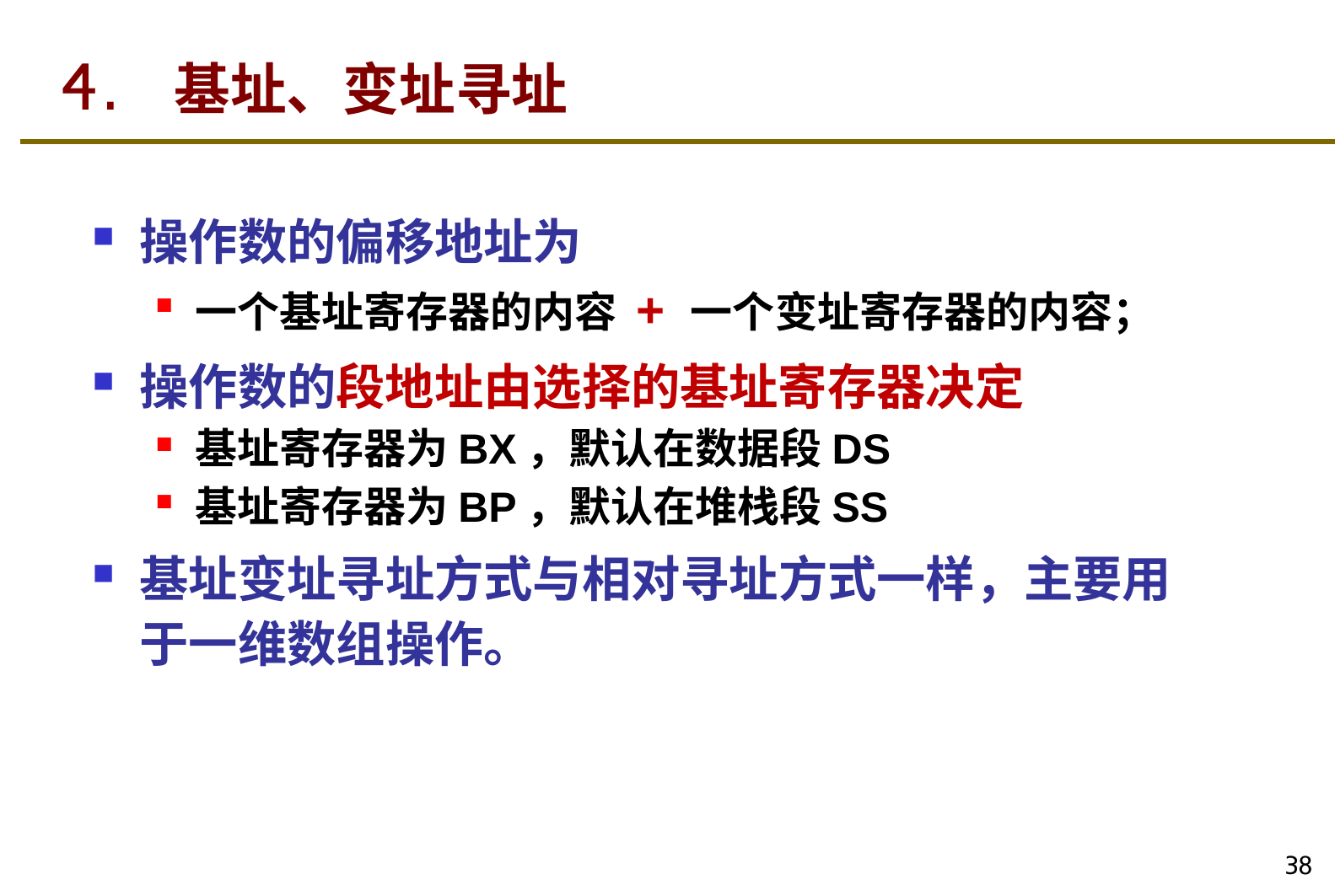

# 4.  基址、变址寻址
操作数的偏移地址为
一个基址寄存器的内容 + 一个变址寄存器的内容；
操作数的段地址由选择的基址寄存器决定
基址寄存器为BX，默认在数据段DS
基址寄存器为BP，默认在堆栈段SS
基址变址寻址方式与相对寻址方式一样，主要用于一维数组操作。
38